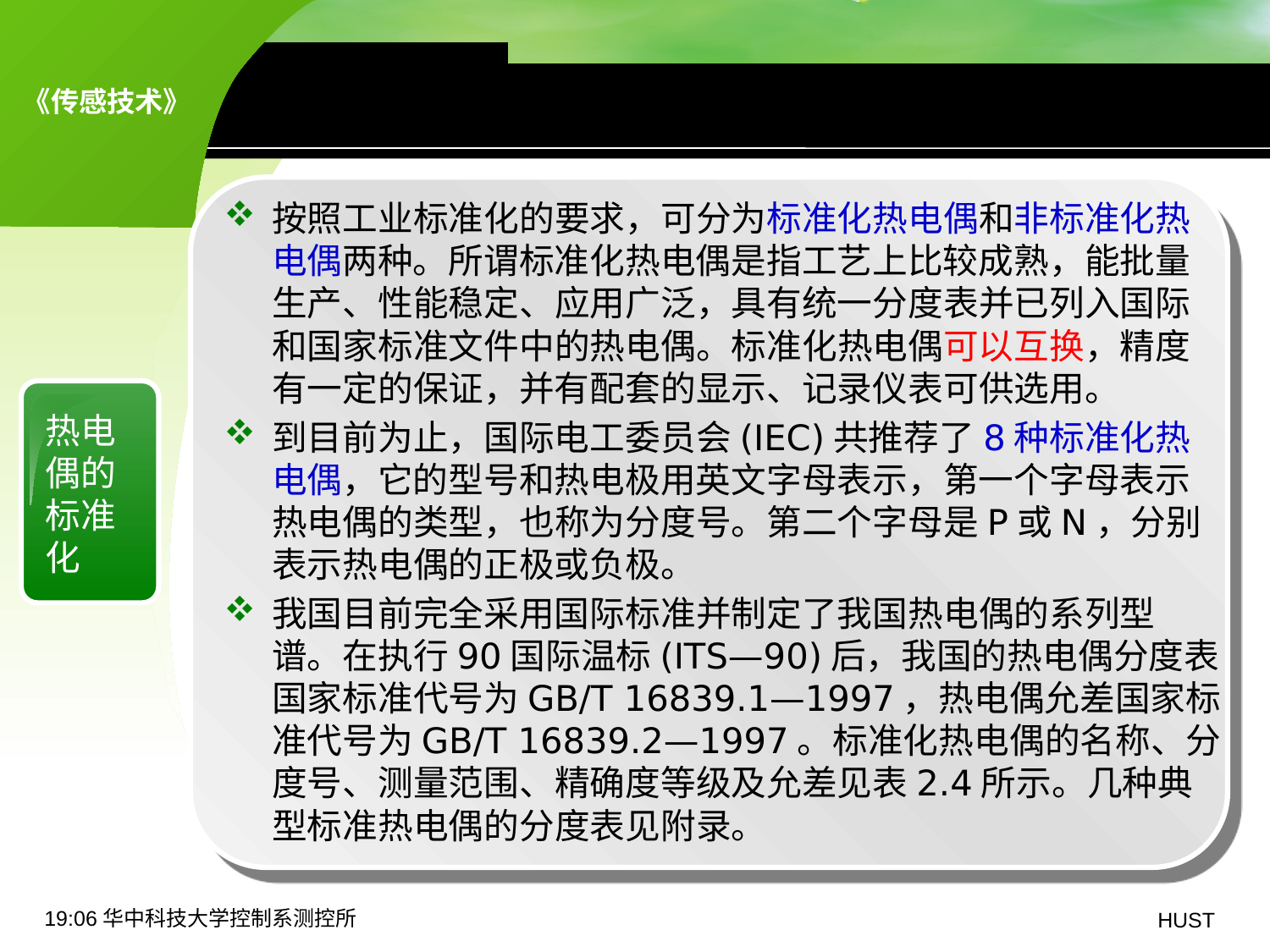

8.1  热电偶传感器——标准化

按照工业标准化的要求，可分为标准化热电偶和非标准化热电偶两种。所谓标准化热电偶是指工艺上比较成熟，能批量生产、性能稳定、应用广泛，具有统一分度表并已列入国际和国家标准文件中的热电偶。标准化热电偶可以互换，精度有一定的保证，并有配套的显示、记录仪表可供选用。
到目前为止，国际电工委员会(IEC)共推荐了8种标准化热电偶，它的型号和热电极用英文字母表示，第一个字母表示热电偶的类型，也称为分度号。第二个字母是P或N，分别表示热电偶的正极或负极。
我国目前完全采用国际标准并制定了我国热电偶的系列型谱。在执行90国际温标(ITS—90)后，我国的热电偶分度表国家标准代号为GB/T 16839.1—1997，热电偶允差国家标准代号为GB/T 16839.2—1997。标准化热电偶的名称、分度号、测量范围、精确度等级及允差见表2.4所示。几种典型标准热电偶的分度表见附录。

热电偶的标准化
19:06华中科技大学控制系测控所
HUST